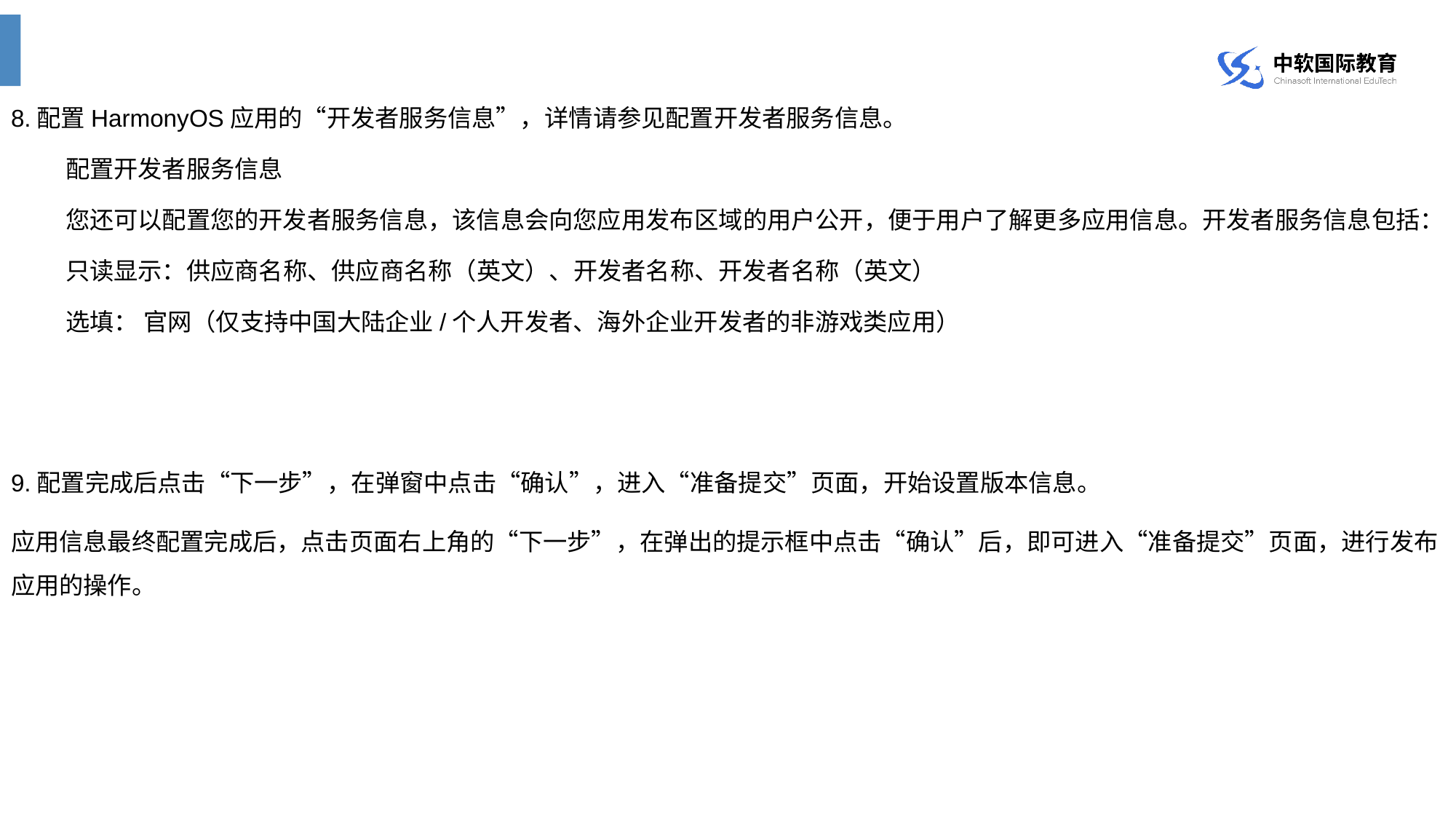

8.配置HarmonyOS应用的“开发者服务信息”，详情请参见配置开发者服务信息。
配置开发者服务信息
您还可以配置您的开发者服务信息，该信息会向您应用发布区域的用户公开，便于用户了解更多应用信息。开发者服务信息包括：
只读显示：供应商名称、供应商名称（英文）、开发者名称、开发者名称（英文）
选填： 官网（仅支持中国大陆企业/个人开发者、海外企业开发者的非游戏类应用）

9.配置完成后点击“下一步”，在弹窗中点击“确认”，进入“准备提交”页面，开始设置版本信息。
应用信息最终配置完成后，点击页面右上角的“下一步”，在弹出的提示框中点击“确认”后，即可进入“准备提交”页面，进行发布应用的操作。